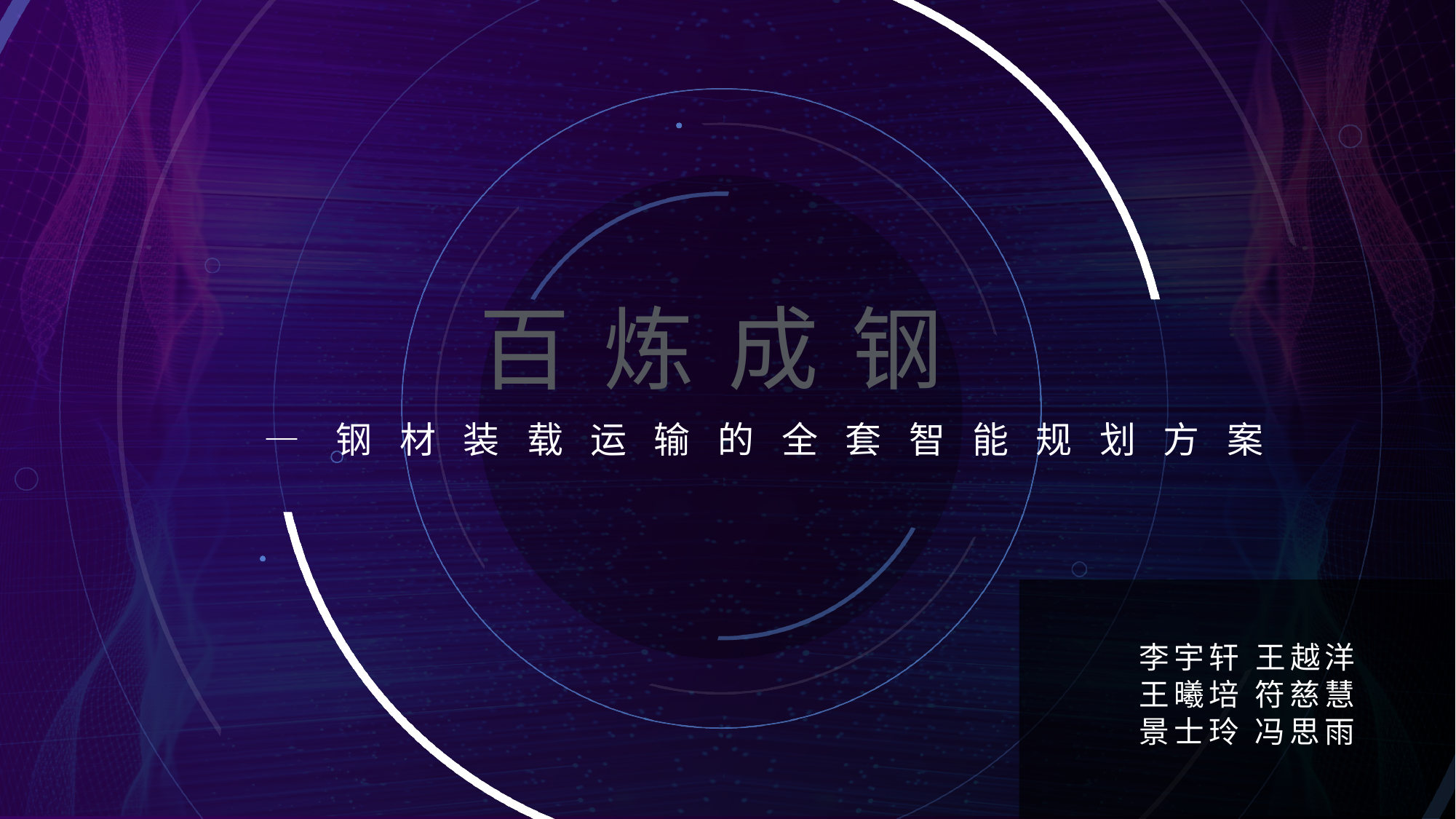

# 百炼成钢
—钢材装载运输的全套智能规划方案
李宇轩 王越洋
王曦培 符慈慧
景士玲 冯思雨